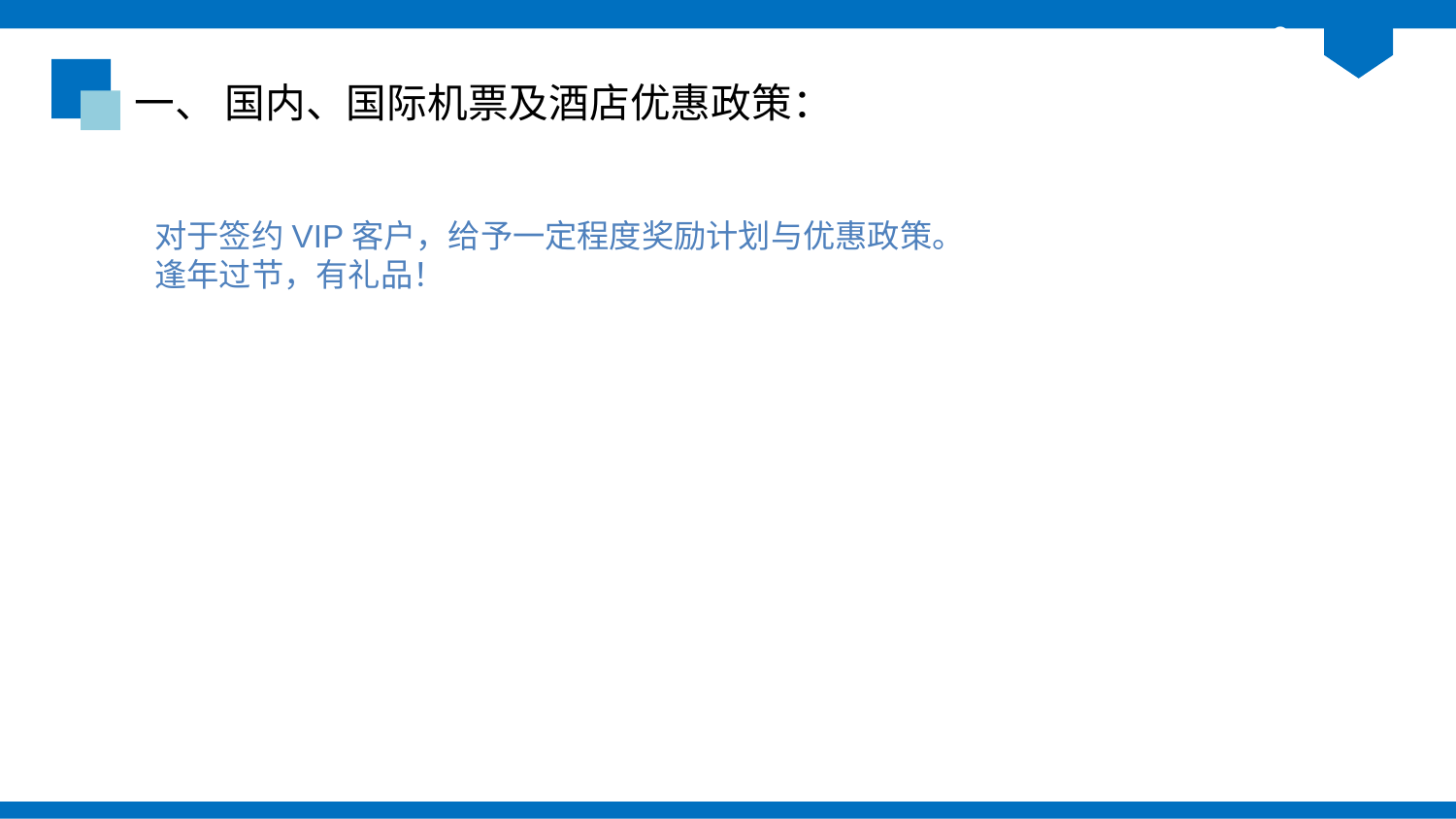

8

一、 国内、国际机票及酒店优惠政策：

对于签约VIP客户，给予一定程度奖励计划与优惠政策。
逢年过节，有礼品！